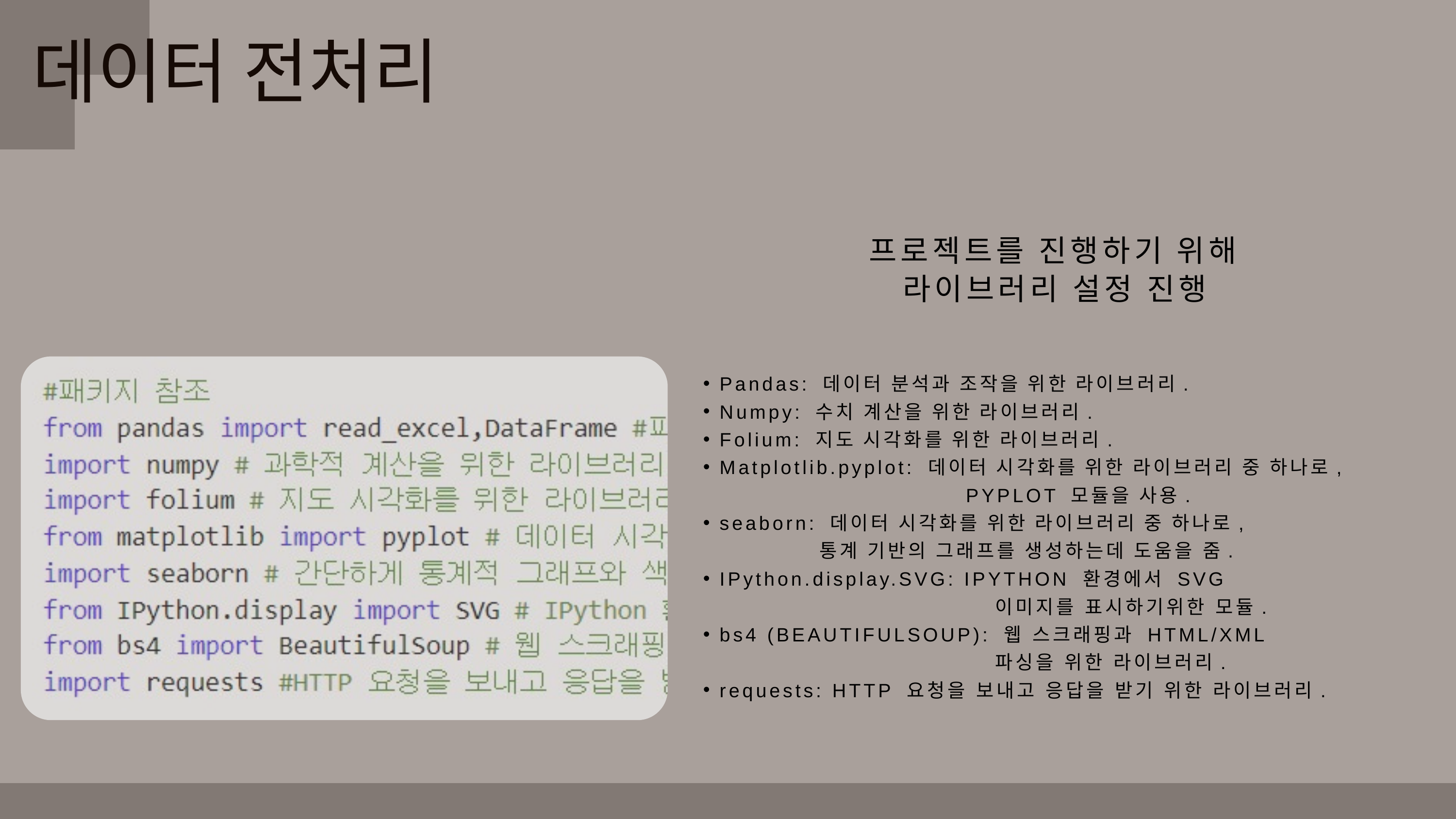

데이터 전처리
프로젝트를 진행하기 위해 라이브러리 설정 진행

Pandas: 데이터 분석과 조작을 위한 라이브러리.
Numpy: 수치 계산을 위한 라이브러리.
Folium: 지도 시각화를 위한 라이브러리.
Matplotlib.pyplot: 데이터 시각화를 위한 라이브러리 중 하나로,
                                  PYPLOT 모듈을 사용.
seaborn: 데이터 시각화를 위한 라이브러리 중 하나로,
                  통계 기반의 그래프를 생성하는데 도움을 줌.
IPython.display.SVG: IPYTHON 환경에서 SVG
                                   이미지를 표시하기위한 모듈.
bs4 (BEAUTIFULSOUP): 웹 스크래핑과 HTML/XML
                                   파싱을 위한 라이브러리.
requests: HTTP 요청을 보내고 응답을 받기 위한 라이브러리.